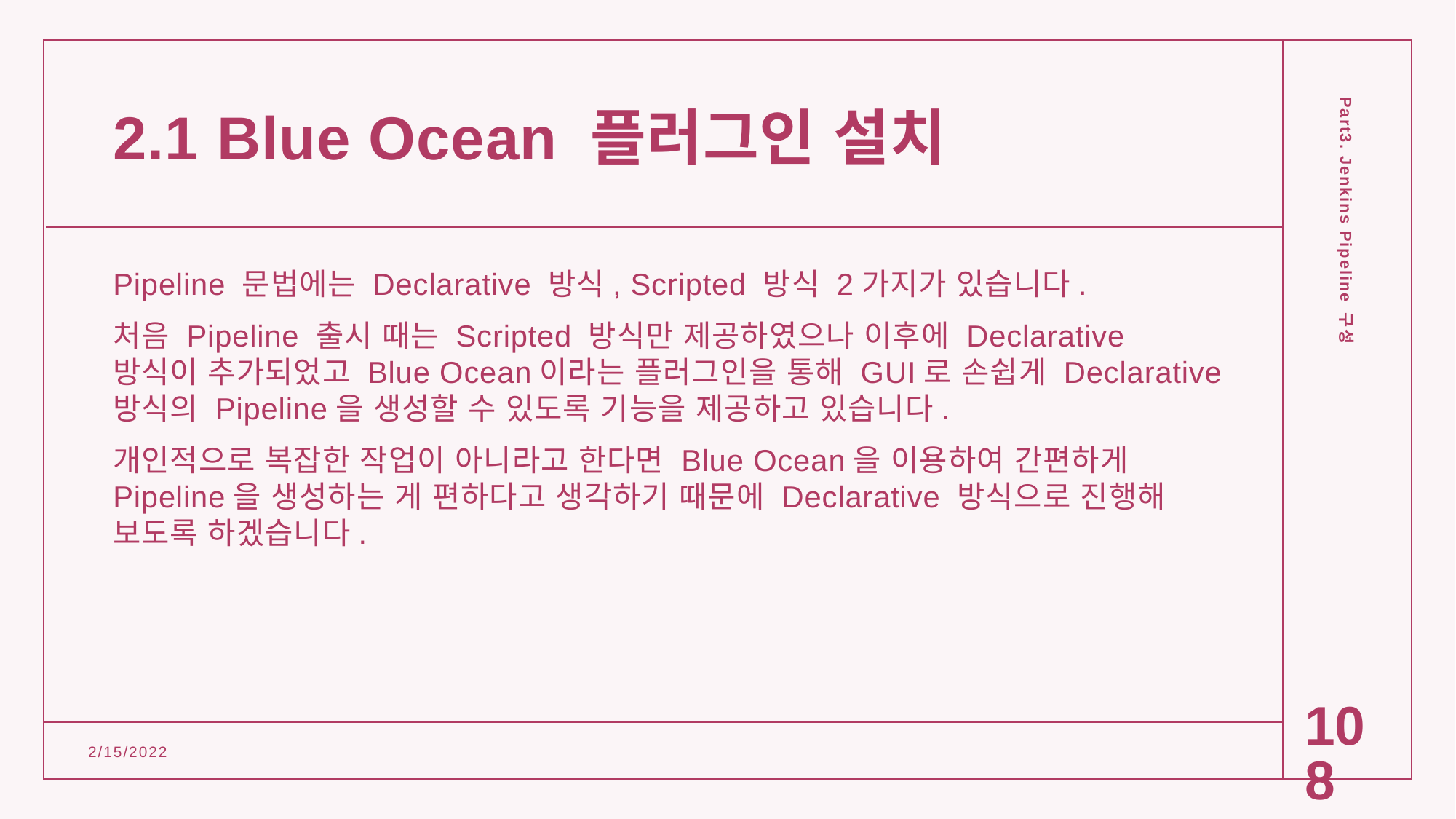

# 2.1 Blue Ocean 플러그인 설치
Pipeline 문법에는 Declarative 방식, Scripted 방식 2가지가 있습니다.
처음 Pipeline 출시 때는 Scripted 방식만 제공하였으나 이후에 Declarative 방식이 추가되었고 Blue Ocean이라는 플러그인을 통해 GUI로 손쉽게 Declarative 방식의 Pipeline을 생성할 수 있도록 기능을 제공하고 있습니다.
개인적으로 복잡한 작업이 아니라고 한다면 Blue Ocean을 이용하여 간편하게 Pipeline을 생성하는 게 편하다고 생각하기 때문에 Declarative 방식으로 진행해 보도록 하겠습니다.
Part3. Jenkins Pipeline 구성
108
2/15/2022